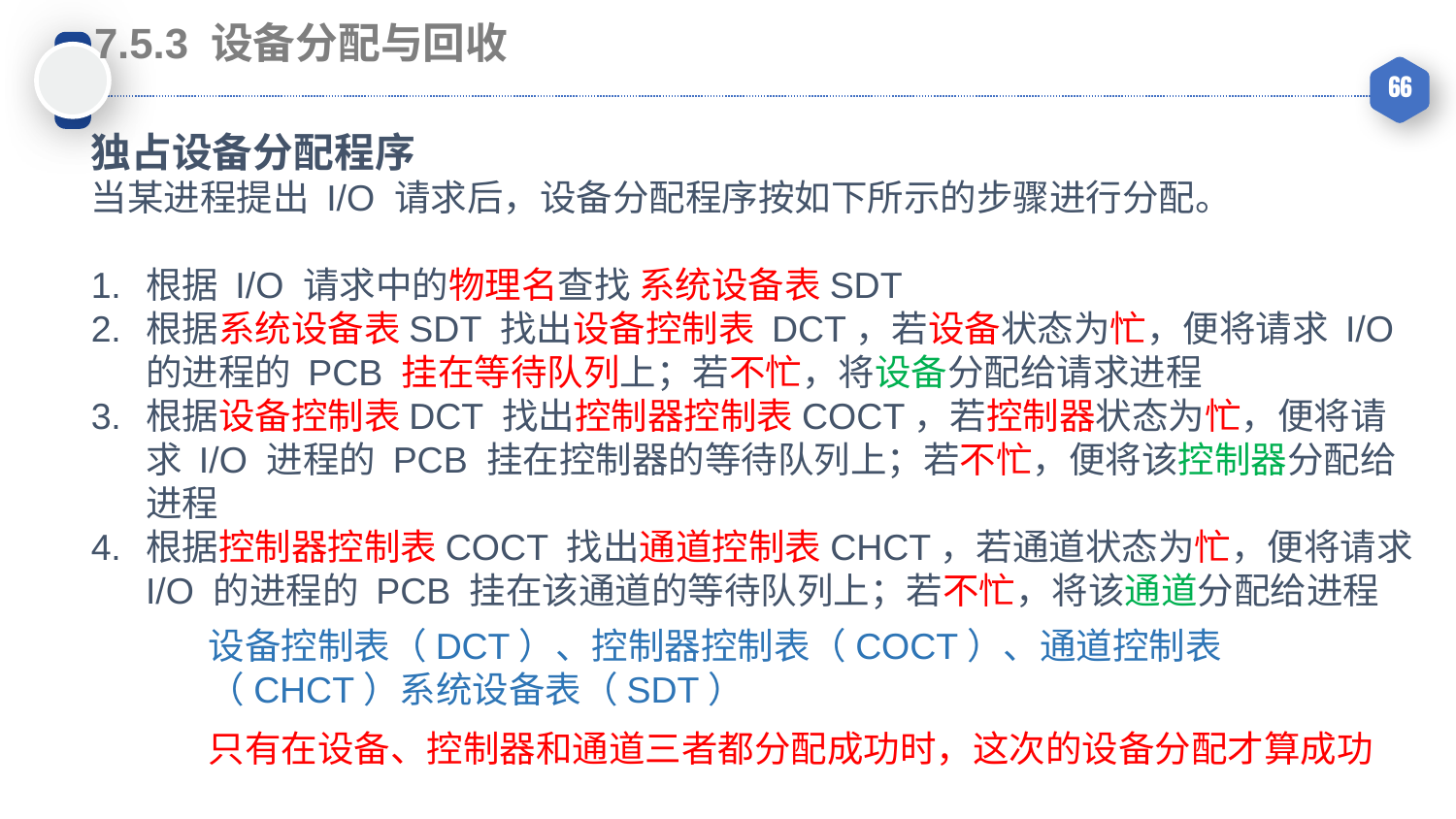

7.5.3 设备分配与回收
独占设备分配程序
当某进程提出 I/O 请求后，设备分配程序按如下所示的步骤进行分配。

根据 I/O 请求中的物理名查找 系统设备表SDT
根据系统设备表SDT 找出设备控制表 DCT，若设备状态为忙，便将请求 I/O 的进程的 PCB 挂在等待队列上；若不忙，将设备分配给请求进程
根据设备控制表DCT 找出控制器控制表COCT，若控制器状态为忙，便将请求 I/O 进程的 PCB 挂在控制器的等待队列上；若不忙，便将该控制器分配给进程
根据控制器控制表COCT 找出通道控制表CHCT，若通道状态为忙，便将请求 I/O 的进程的 PCB 挂在该通道的等待队列上；若不忙，将该通道分配给进程
设备控制表（DCT）、控制器控制表（COCT）、通道控制表（CHCT）系统设备表（SDT）
只有在设备、控制器和通道三者都分配成功时，这次的设备分配才算成功